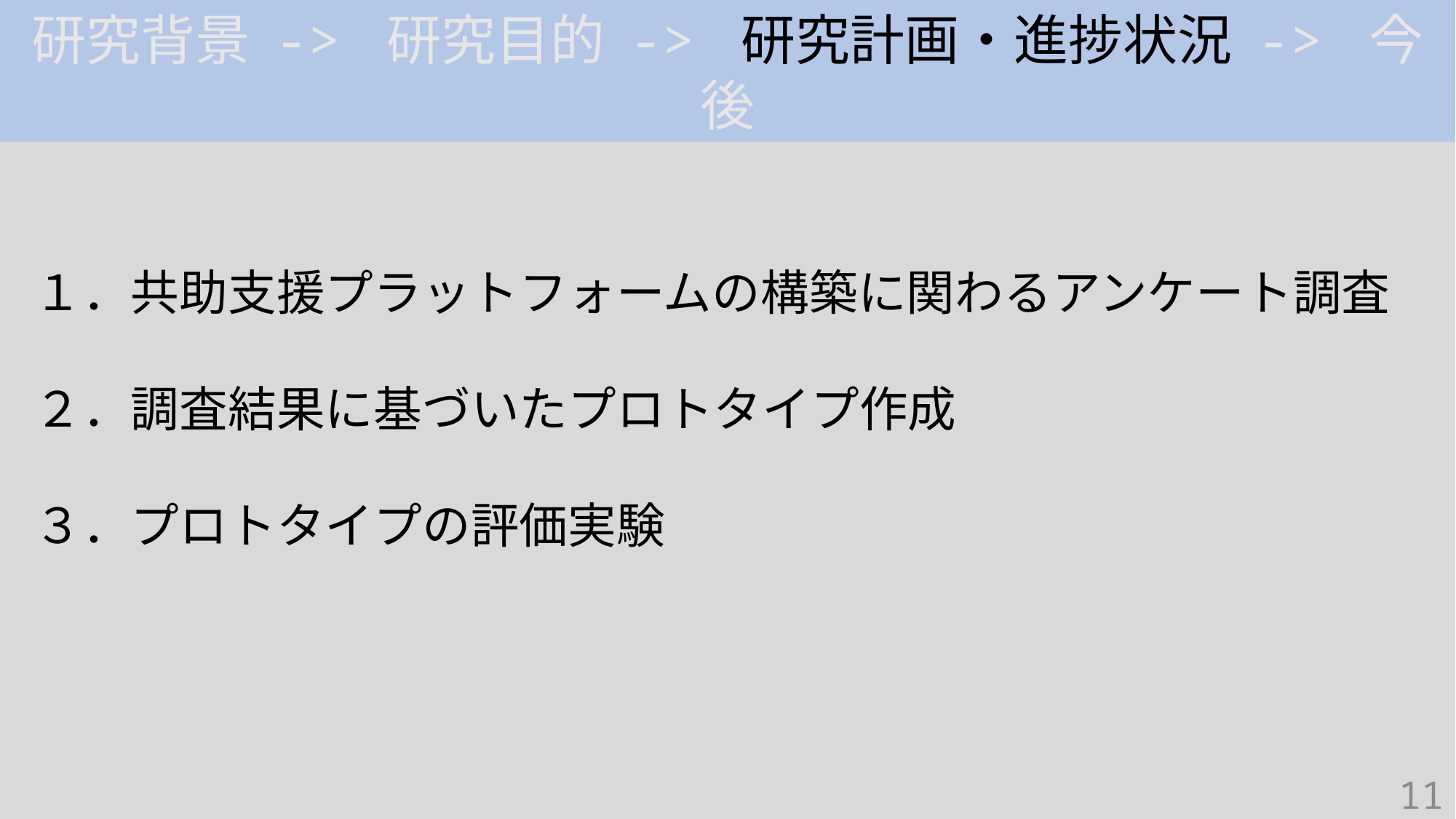

研究背景 -> 研究目的 -> 研究計画・進捗状況 -> 今後
１．共助支援プラットフォームの構築に関わるアンケート調査

２．調査結果に基づいたプロトタイプ作成

３．プロトタイプの評価実験
11